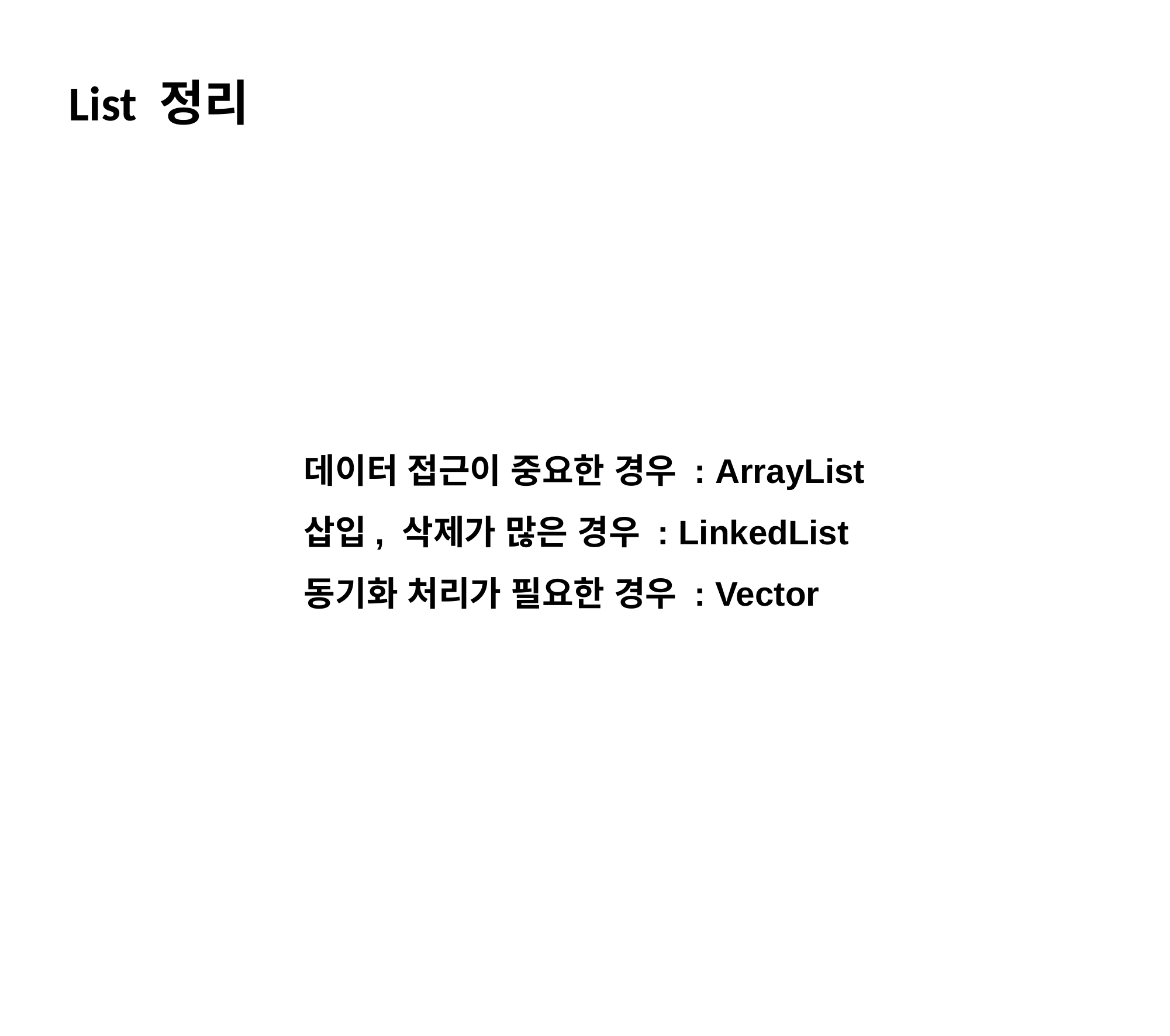

List 정리
데이터 접근이 중요한 경우 : ArrayList
삽입, 삭제가 많은 경우 : LinkedList
동기화 처리가 필요한 경우 : Vector